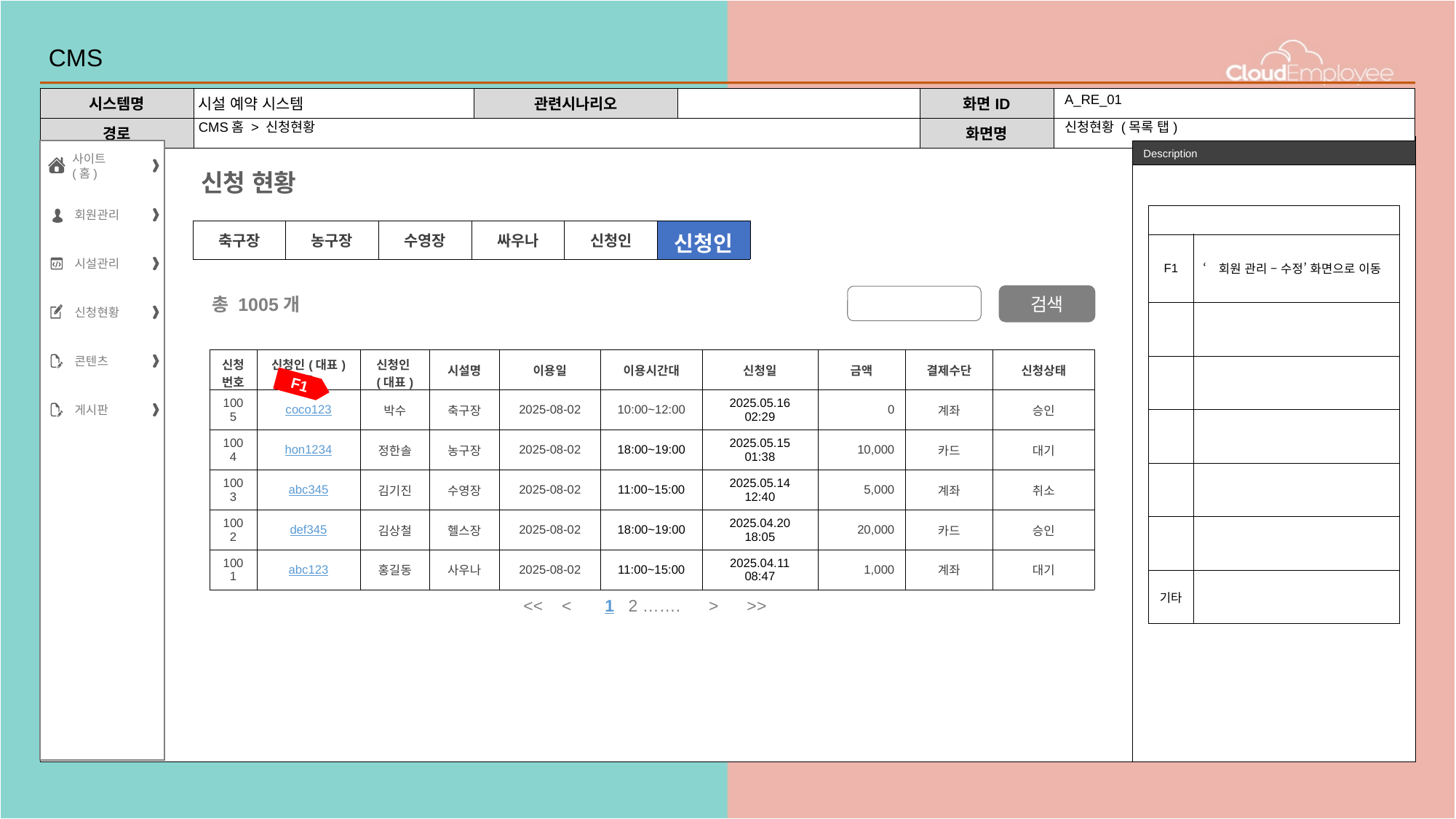

# CMS

A_RE_01
CMS홈 > 신청현황
신청현황 (목록 탭)

사이트(홈)

회원관리

시설관리

신청현황

콘텐츠

게시판

신청 현황
|  |  |
| --- | --- |
| F1 | ‘회원 관리 – 수정’ 화면으로 이동 |
|  |  |
|  |  |
|  |  |
|  |  |
|  |  |
| 기타 |  |
| 축구장 | 농구장 | 수영장 | 싸우나 | 신청인 | 신청인 |
| --- | --- | --- | --- | --- | --- |

검색
총 1005개
| 신청번호 | 신청인(대표) ID | 신청인(대표) | 시설명 | 이용일 | 이용시간대 | 신청일 | 금액 | 결제수단 | 신청상태 |
| --- | --- | --- | --- | --- | --- | --- | --- | --- | --- |
| 1005 | coco123 | 박수 | 축구장 | 2025-08-02 | 10:00~12:00 | 2025.05.16 02:29 | 0 | 계좌 | 승인 |
| 1004 | hon1234 | 정한솔 | 농구장 | 2025-08-02 | 18:00~19:00 | 2025.05.15 01:38 | 10,000 | 카드 | 대기 |
| 1003 | abc345 | 김기진 | 수영장 | 2025-08-02 | 11:00~15:00 | 2025.05.14 12:40 | 5,000 | 계좌 | 취소 |
| 1002 | def345 | 김상철 | 헬스장 | 2025-08-02 | 18:00~19:00 | 2025.04.20 18:05 | 20,000 | 카드 | 승인 |
| 1001 | abc123 | 홍길동 | 사우나 | 2025-08-02 | 11:00~15:00 | 2025.04.11 08:47 | 1,000 | 계좌 | 대기 |
F1
<<    <       1   2 …….      >      >>